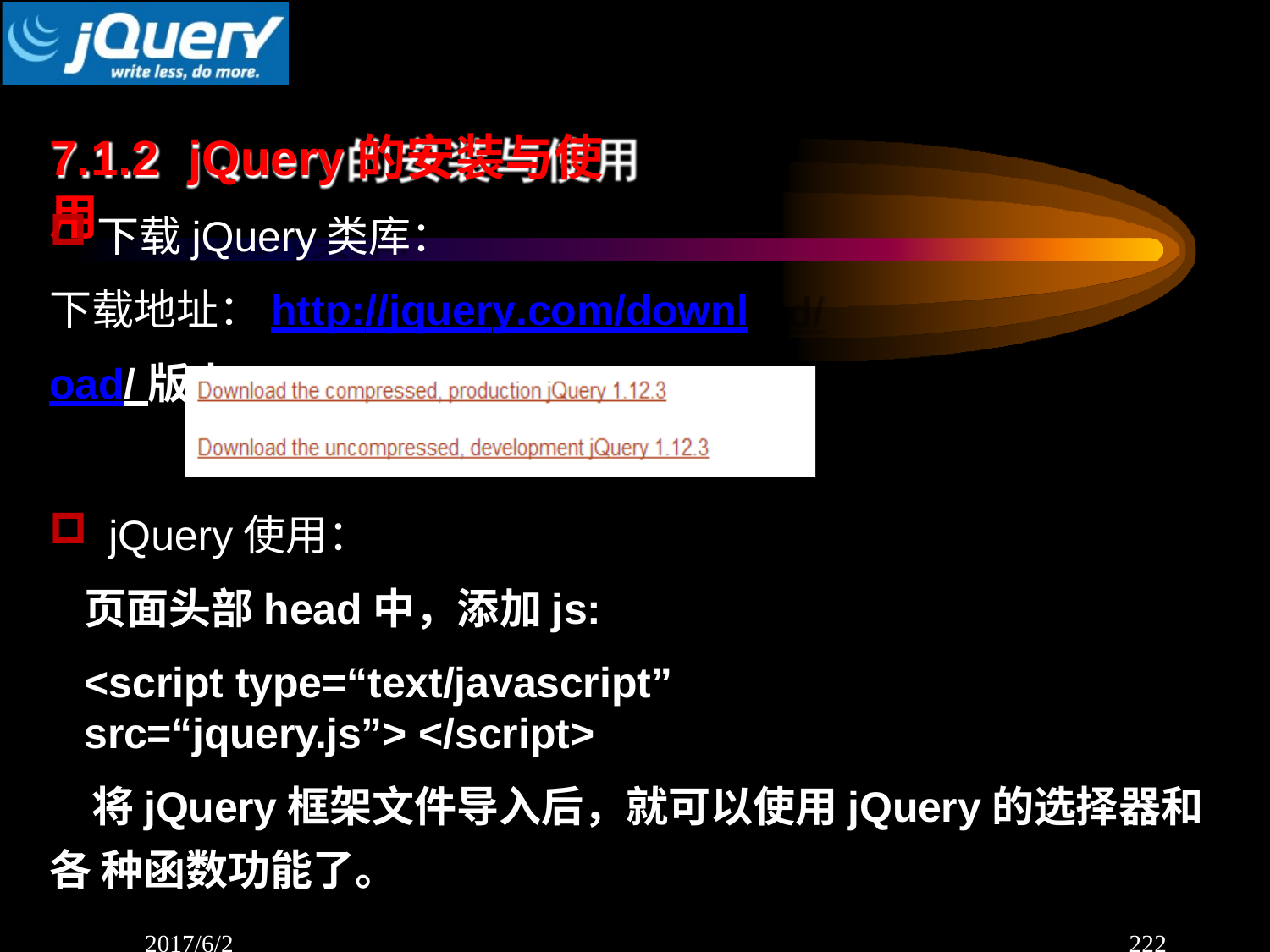

# 7.1.2	jQuery的安装与使用

下载jQuery类库：
下载地址：http://jquery.com/download/ 版本：

jQuery使用：
页面头部head中，添加js:
<script type=“text/javascript” src=“jquery.js”> </script>
将jQuery框架文件导入后，就可以使用jQuery的选择器和各 种函数功能了。
2017/6/2	222